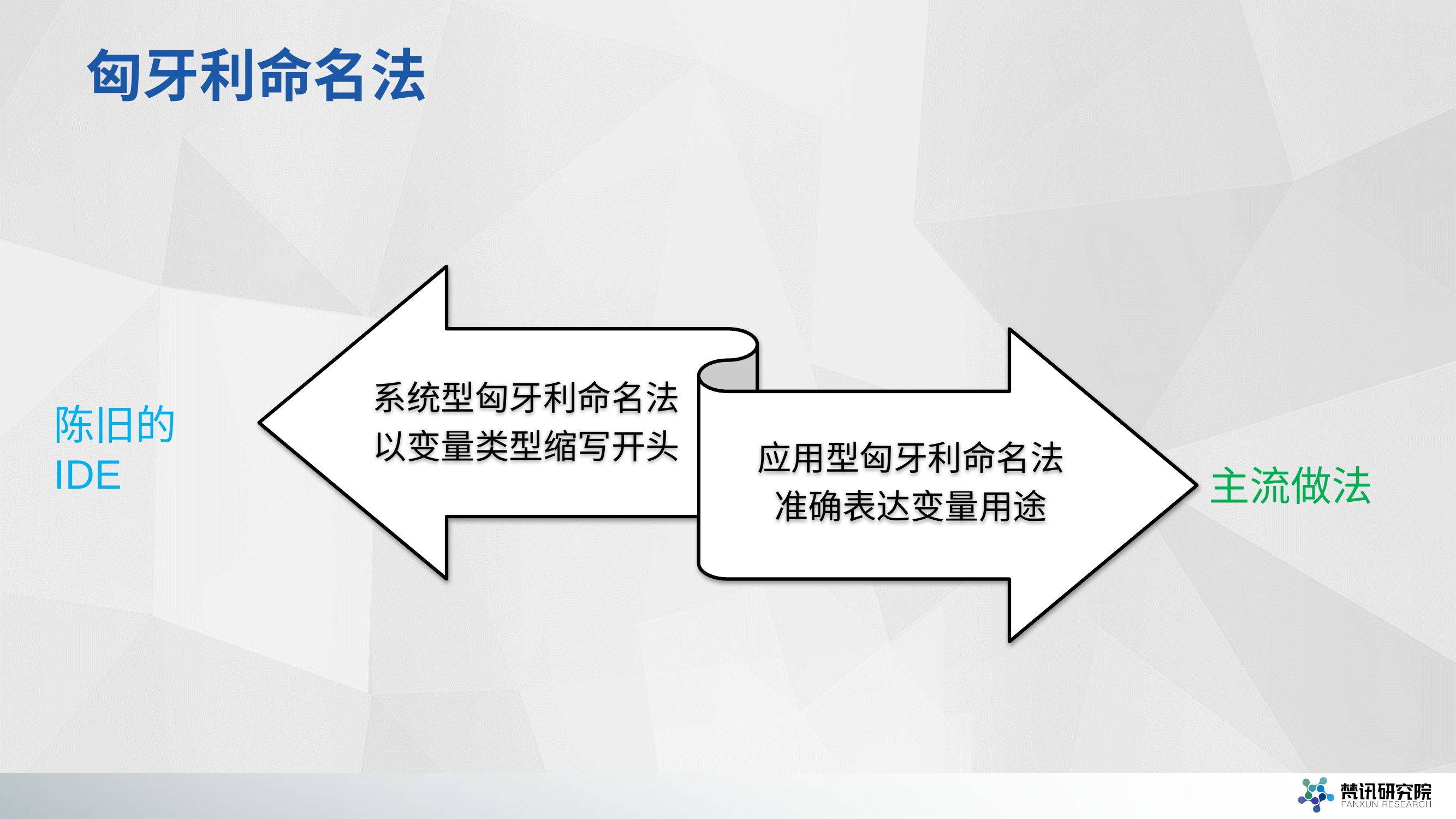

# 匈牙利命名法
系统型匈牙利命名法
以变量类型缩写开头
应用型匈牙利命名法
准确表达变量用途
陈旧的IDE
主流做法